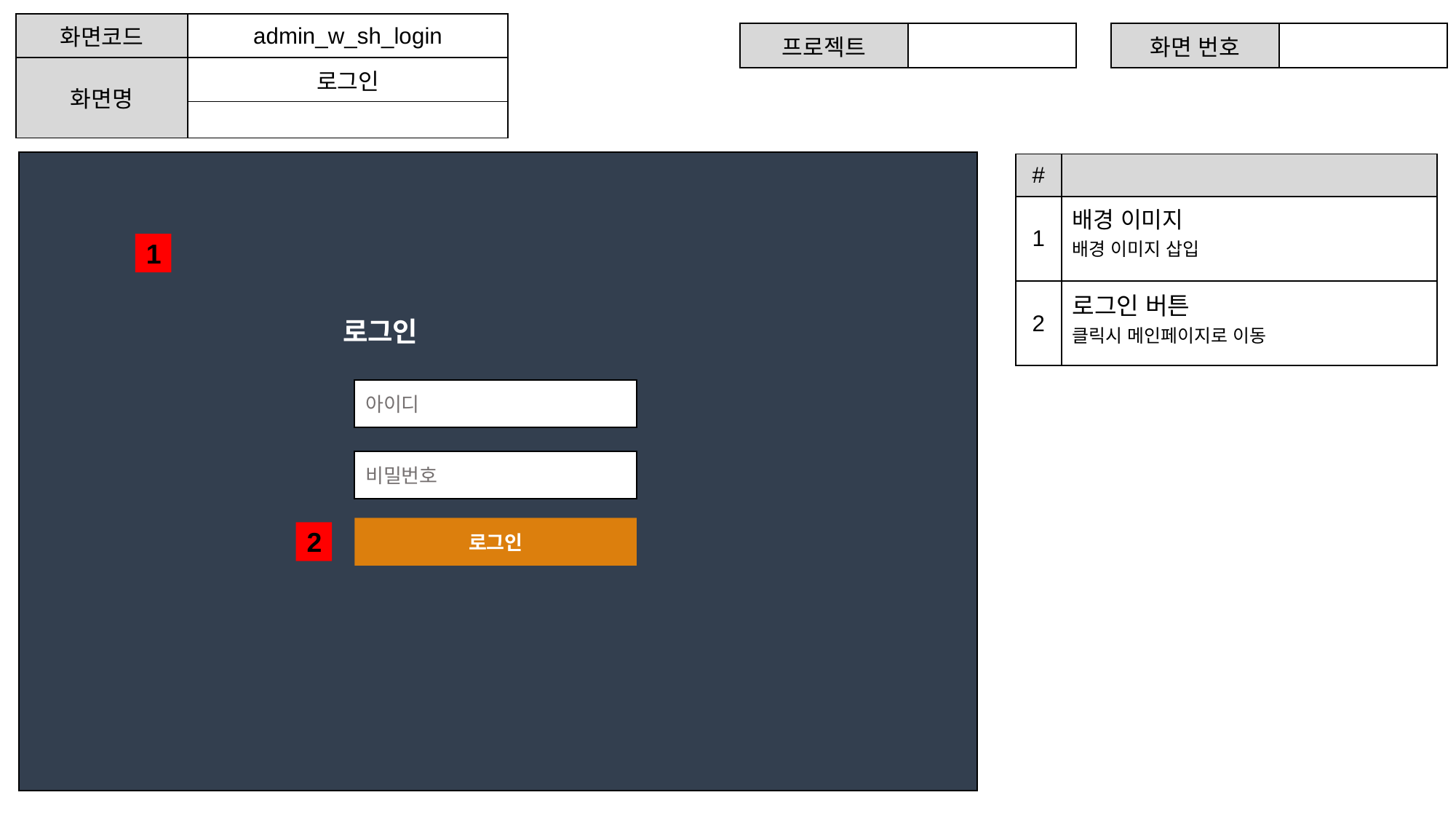

| 화면코드 | admin\_w\_sh\_login |
| --- | --- |
| 화면명 | 로그인 |
|  |  |
| 프로젝트 |  |
| --- | --- |
| 화면 번호 |  |
| --- | --- |

| # |  |
| --- | --- |
| 1 | 배경 이미지 배경 이미지 삽입 |
| 2 | 로그인 버튼 클릭시 메인페이지로 이동 |
1
로그인
아이디
비밀번호
로그인
2